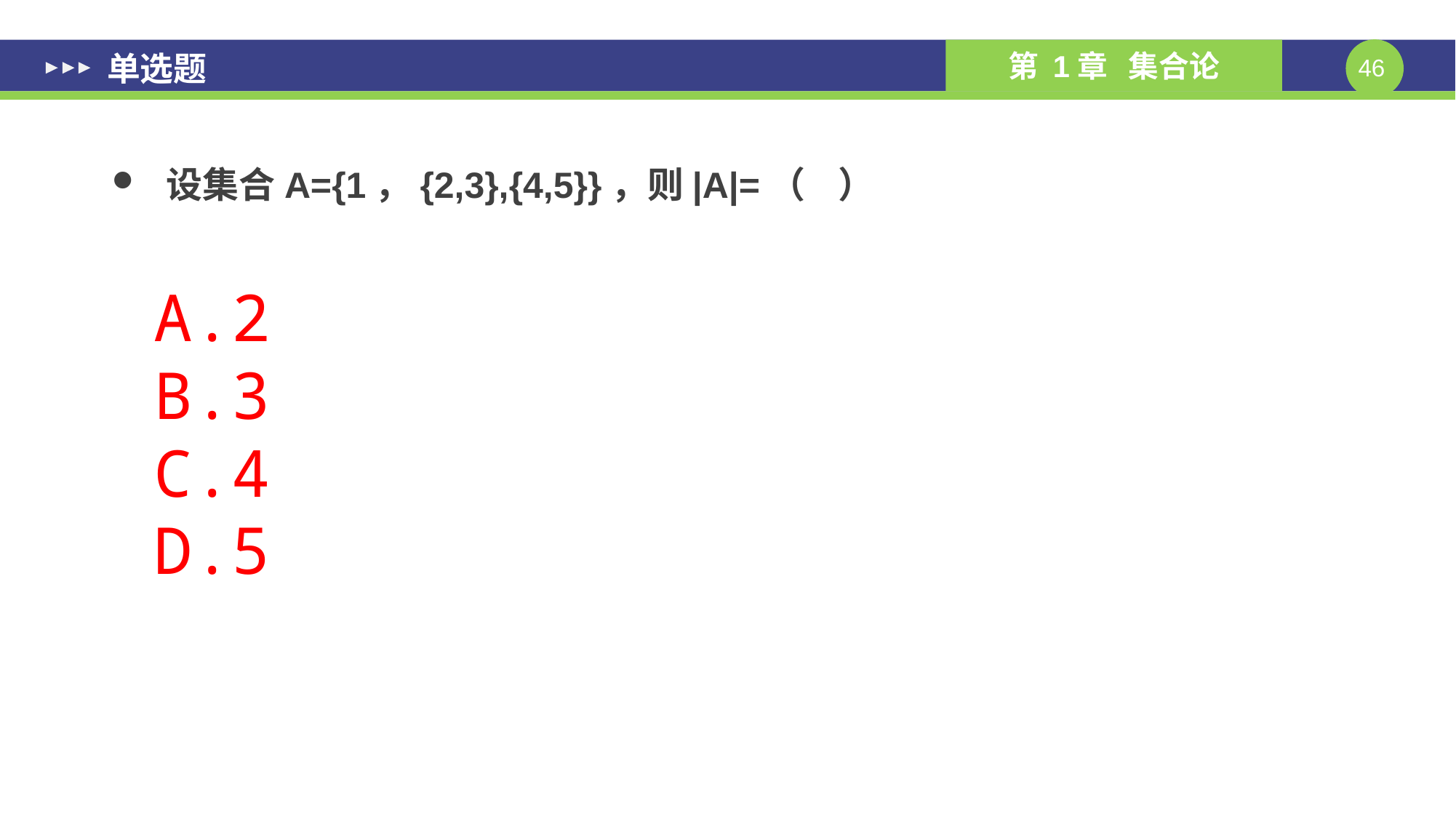

# 单选题
设集合A={1，{2,3},{4,5}}，则|A|=（    ）
A.2
B.3
C.4
D.5